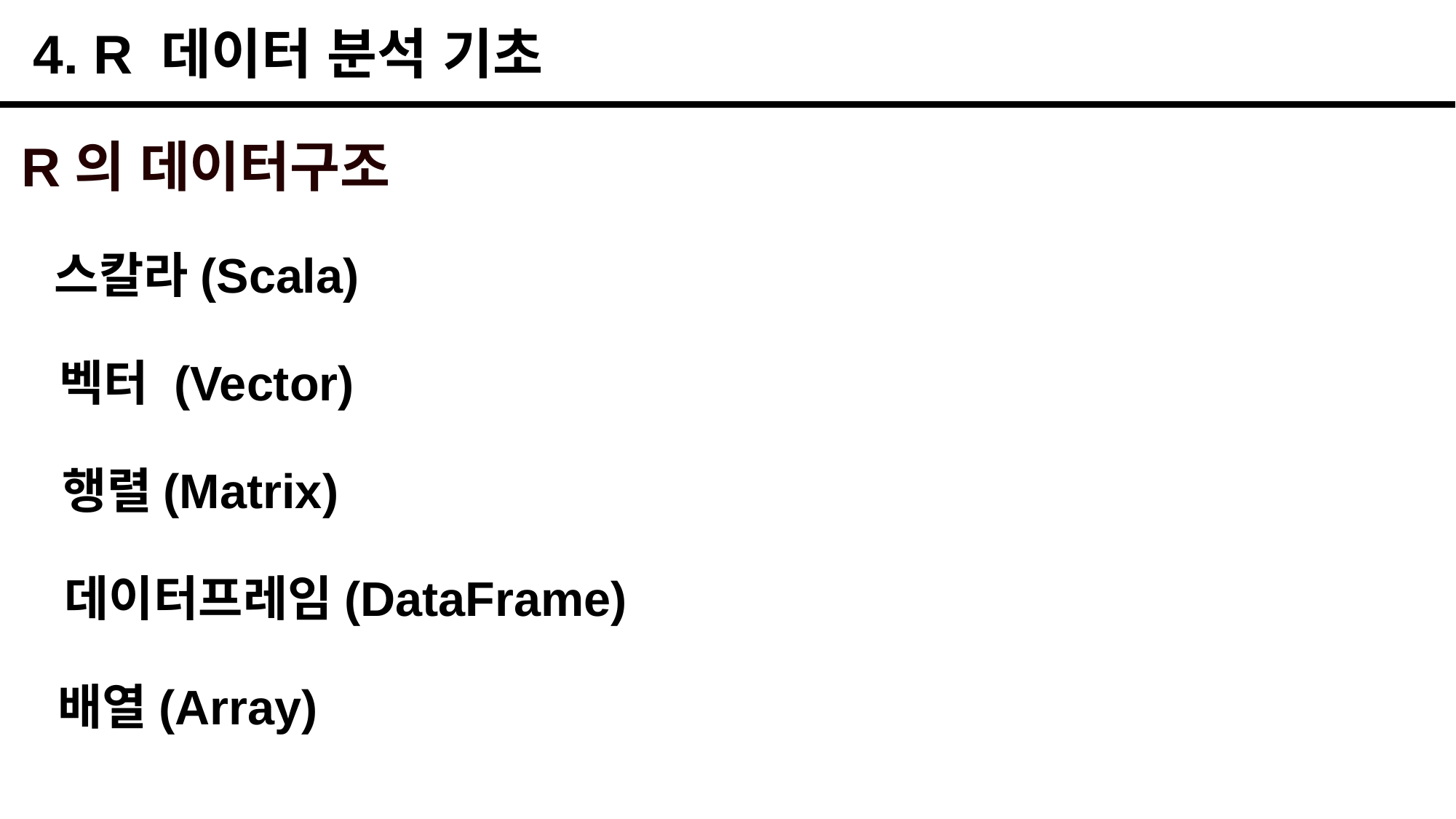

4. R 데이터 분석 기초
R의 데이터구조
스칼라(Scala)
벡터 (Vector)
행렬(Matrix)
데이터프레임(DataFrame)
배열(Array)